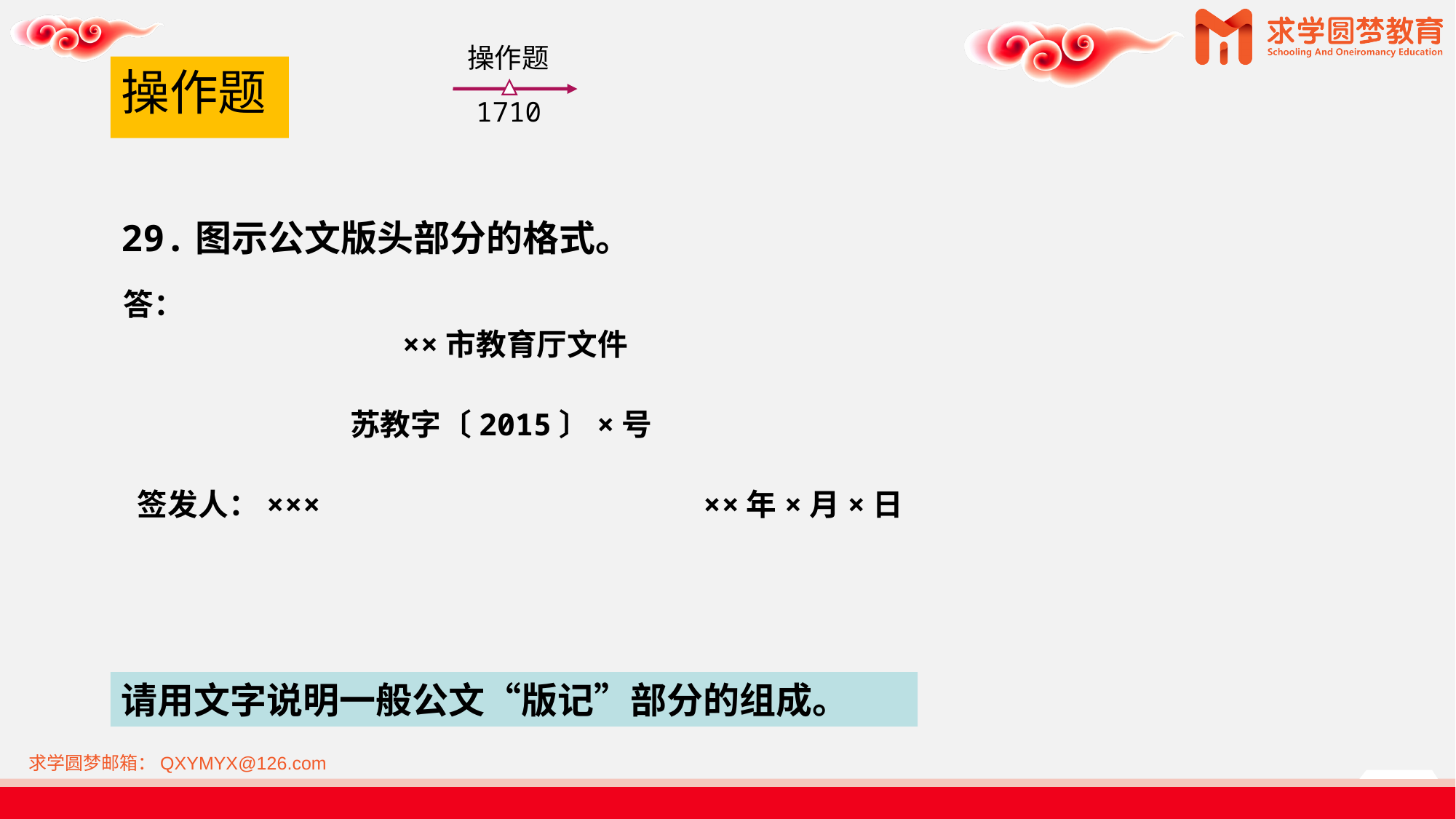

操作题

1710
# 操作题
29.图示公文版头部分的格式。
答：
××市教育厅文件

苏教字〔2015〕×号

 签发人：×××                     ××年×月×日
请用文字说明一般公文“版记”部分的组成。